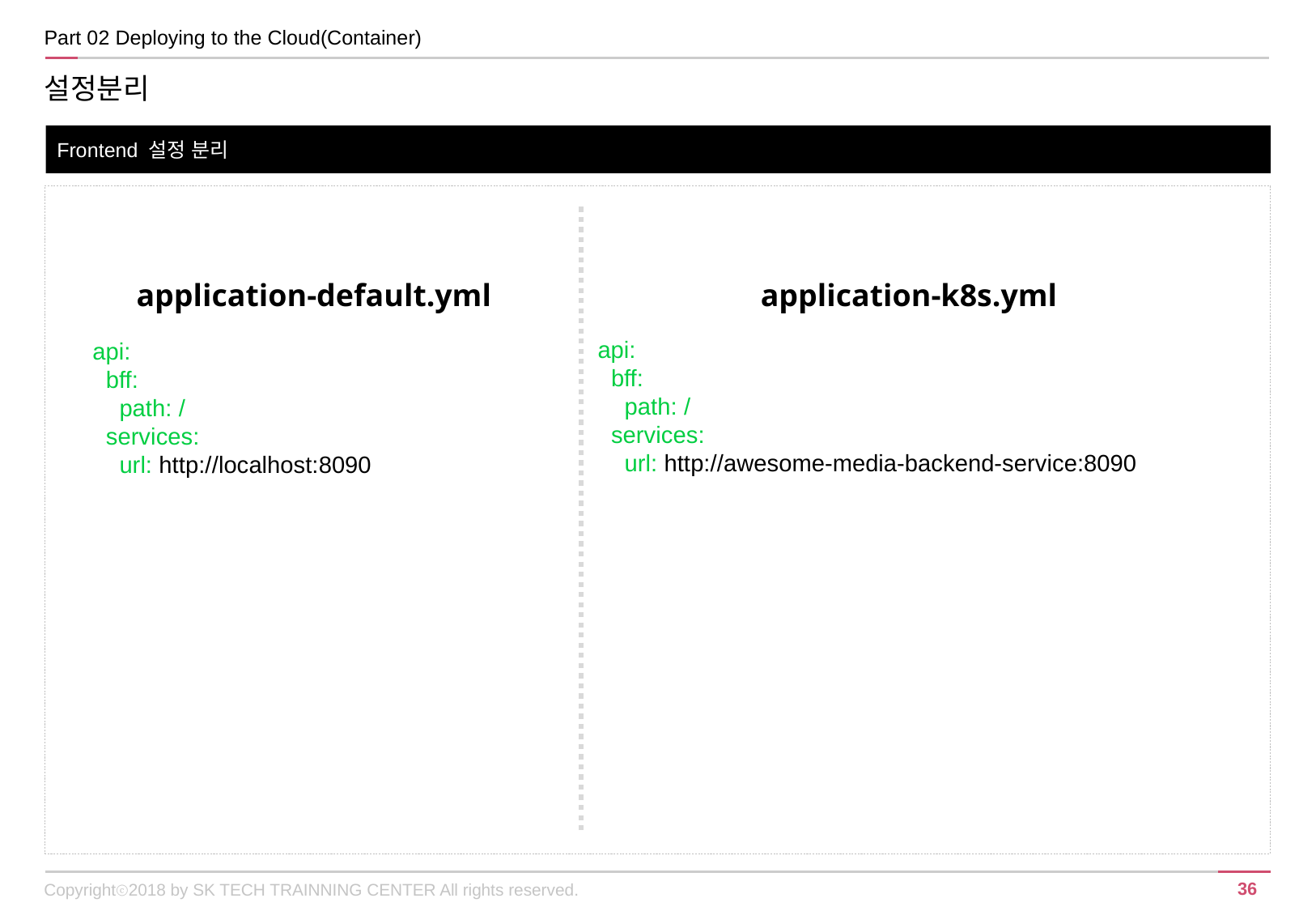

Part 02 Deploying to the Cloud(Container)

설정분리
Frontend 설정 분리
application-default.yml
application-k8s.yml
api:
  bff:
    path: /
  services:
    url: http://awesome-media-backend-service:8090

api:
  bff:
    path: /
  services:
    url: http://localhost:8090
Copyrightⓒ2018 by SK TECH TRAINNING CENTER All rights reserved.